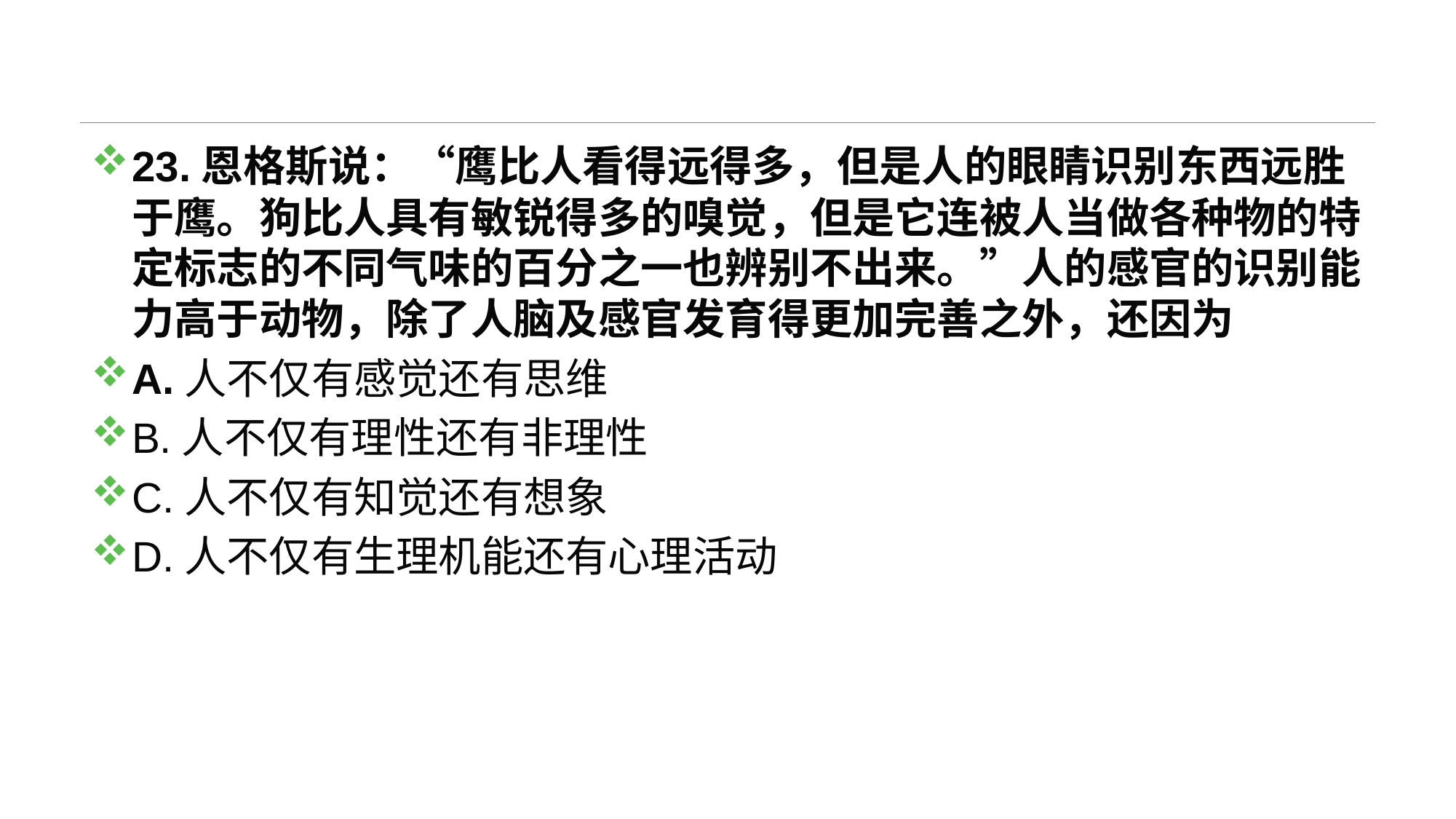

#
23.恩格斯说：“鹰比人看得远得多，但是人的眼睛识别东西远胜于鹰。狗比人具有敏锐得多的嗅觉，但是它连被人当做各种物的特定标志的不同气味的百分之一也辨别不出来。”人的感官的识别能力高于动物，除了人脑及感官发育得更加完善之外，还因为
A.人不仅有感觉还有思维
B.人不仅有理性还有非理性
C.人不仅有知觉还有想象
D.人不仅有生理机能还有心理活动